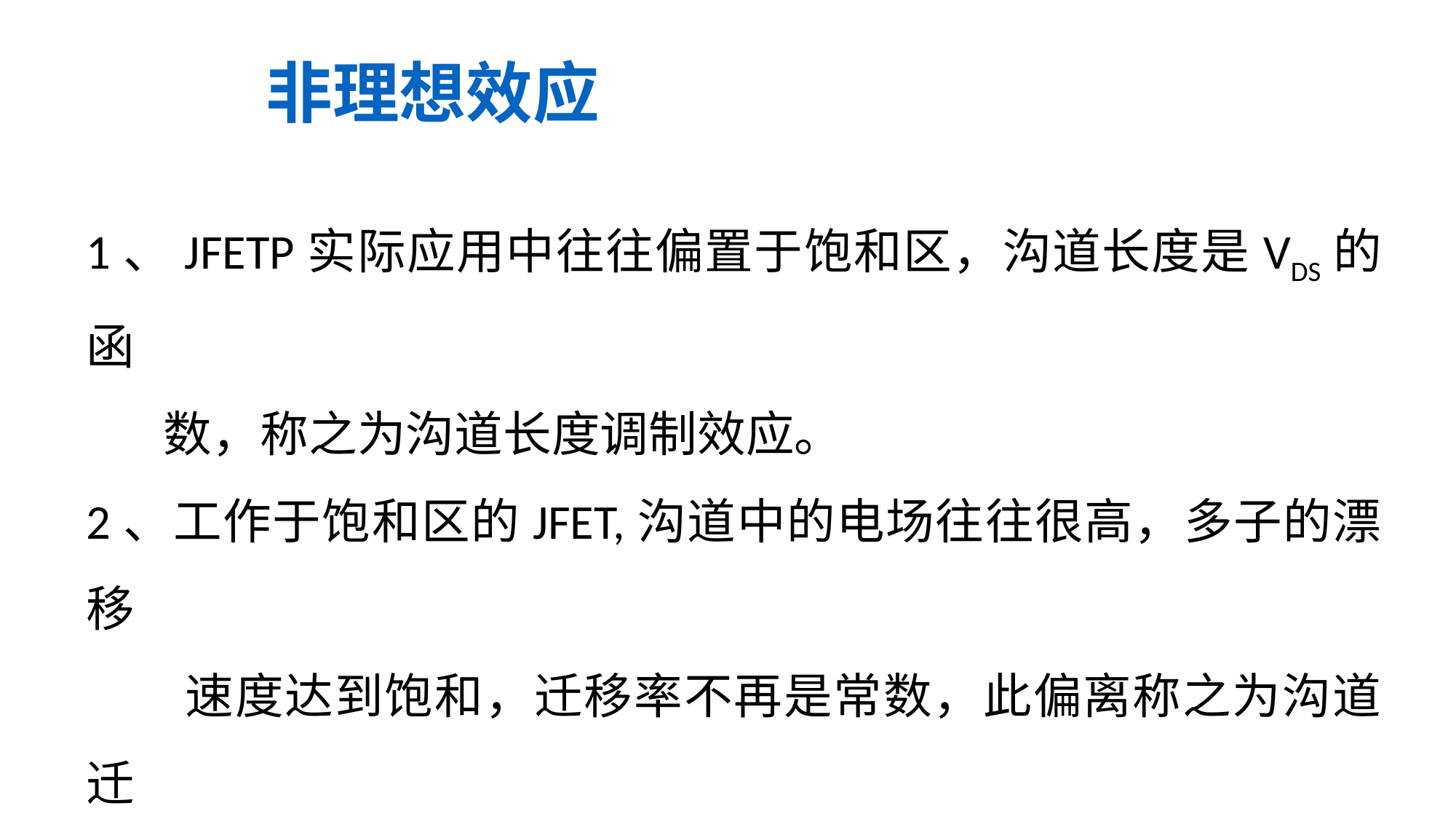

非理想效应
1、JFETP实际应用中往往偏置于饱和区，沟道长度是VDS的函
      数，称之为沟道长度调制效应。
2、工作于饱和区的JFET,沟道中的电场往往很高，多子的漂移
       速度达到饱和，迁移率不再是常数，此偏离称之为沟道迁
       移率调制效应
3、栅电流的大小影响输入阻抗，需要在电路中考虑输入电导
       调制效应
29